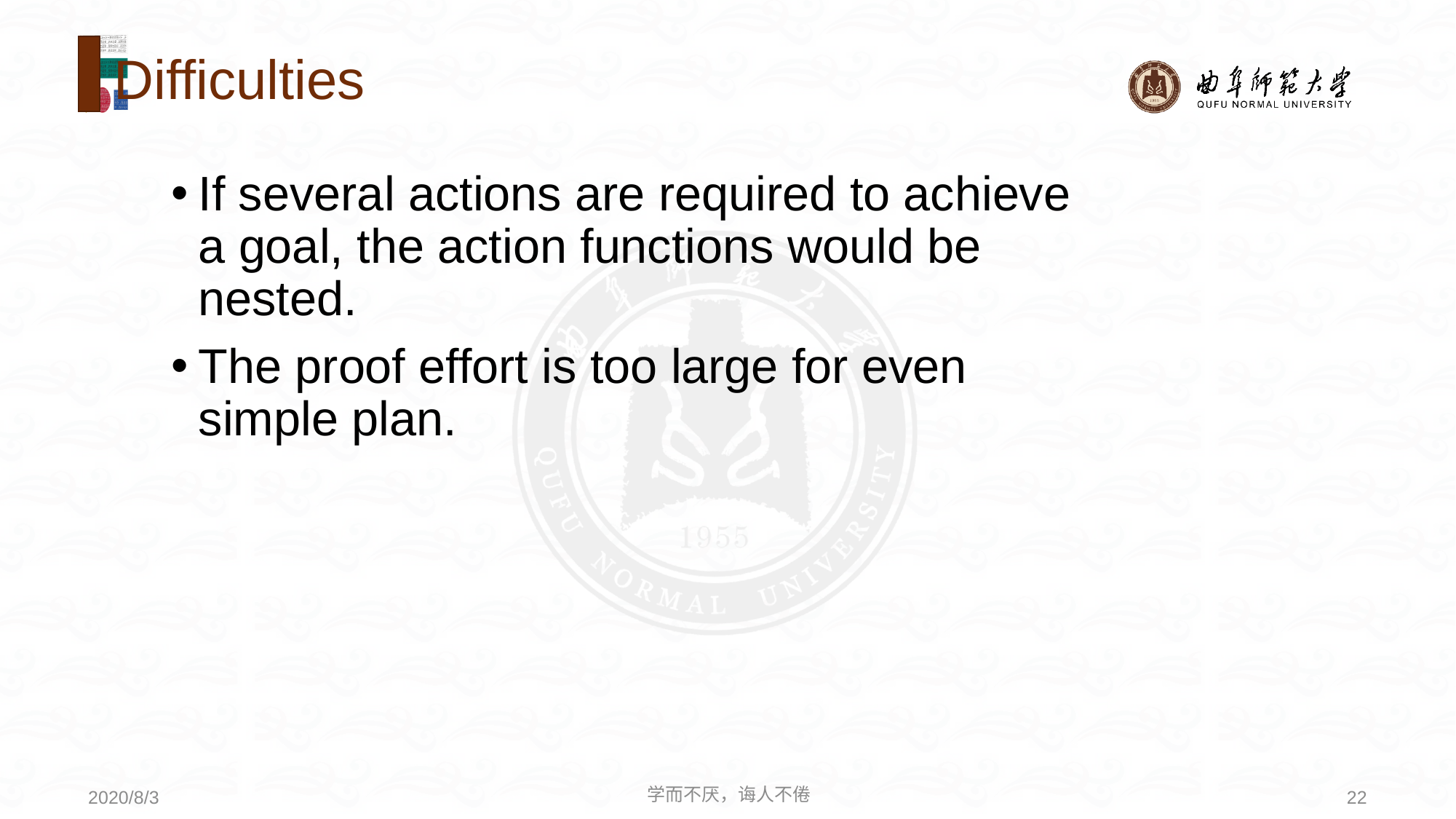

# Difficulties
If several actions are required to achieve a goal, the action functions would be nested.
The proof effort is too large for even simple plan.
学而不厌，诲人不倦
22
2020/8/3